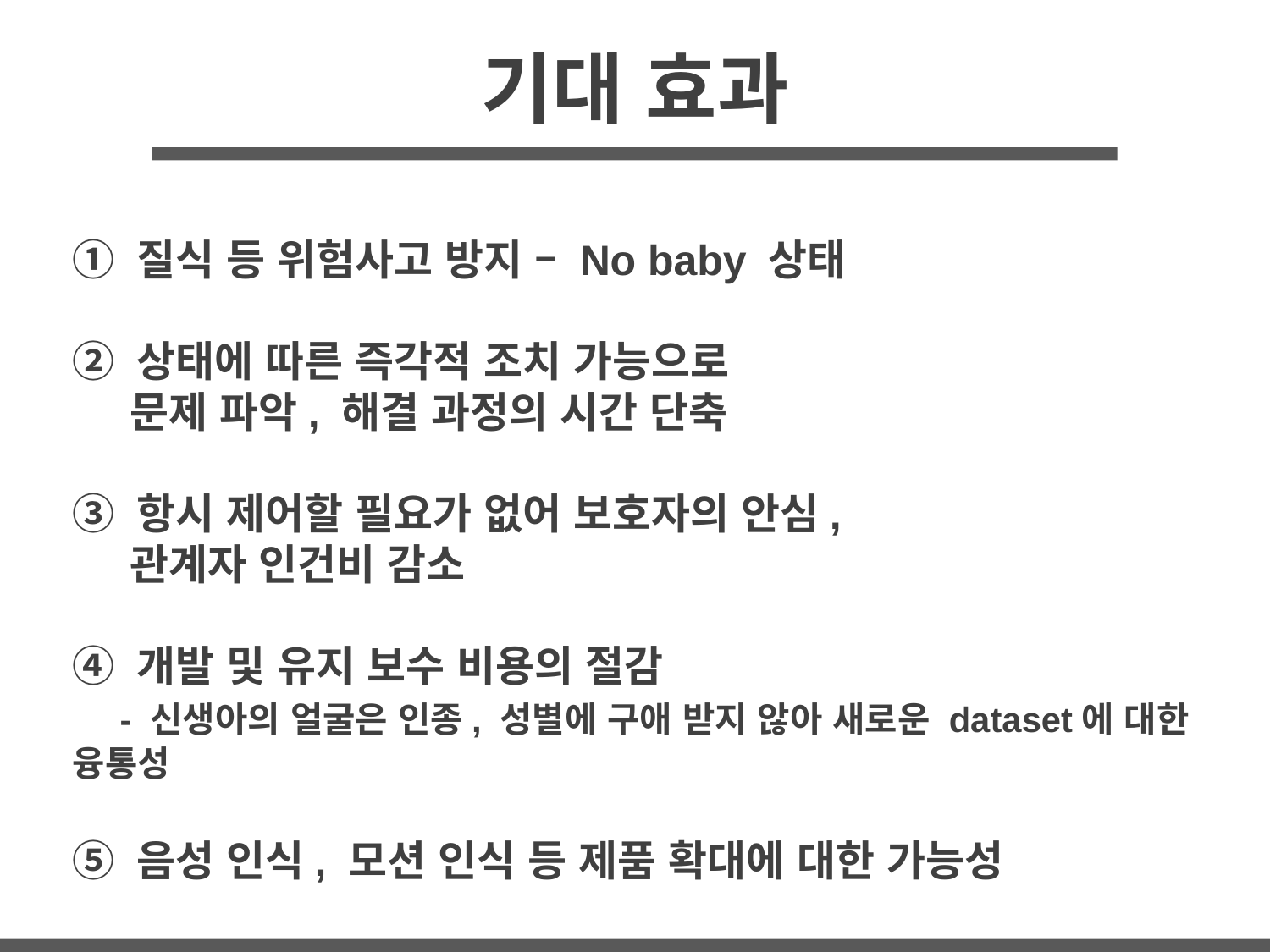

# 기대 효과

① 질식 등 위험사고 방지 – No baby 상태

② 상태에 따른 즉각적 조치 가능으로
    문제 파악, 해결 과정의 시간 단축

③ 항시 제어할 필요가 없어 보호자의 안심,
    관계자 인건비 감소

④ 개발 및 유지 보수 비용의 절감
    - 신생아의 얼굴은 인종, 성별에 구애 받지 않아 새로운 dataset에 대한 융통성

⑤ 음성 인식, 모션 인식 등 제품 확대에 대한 가능성